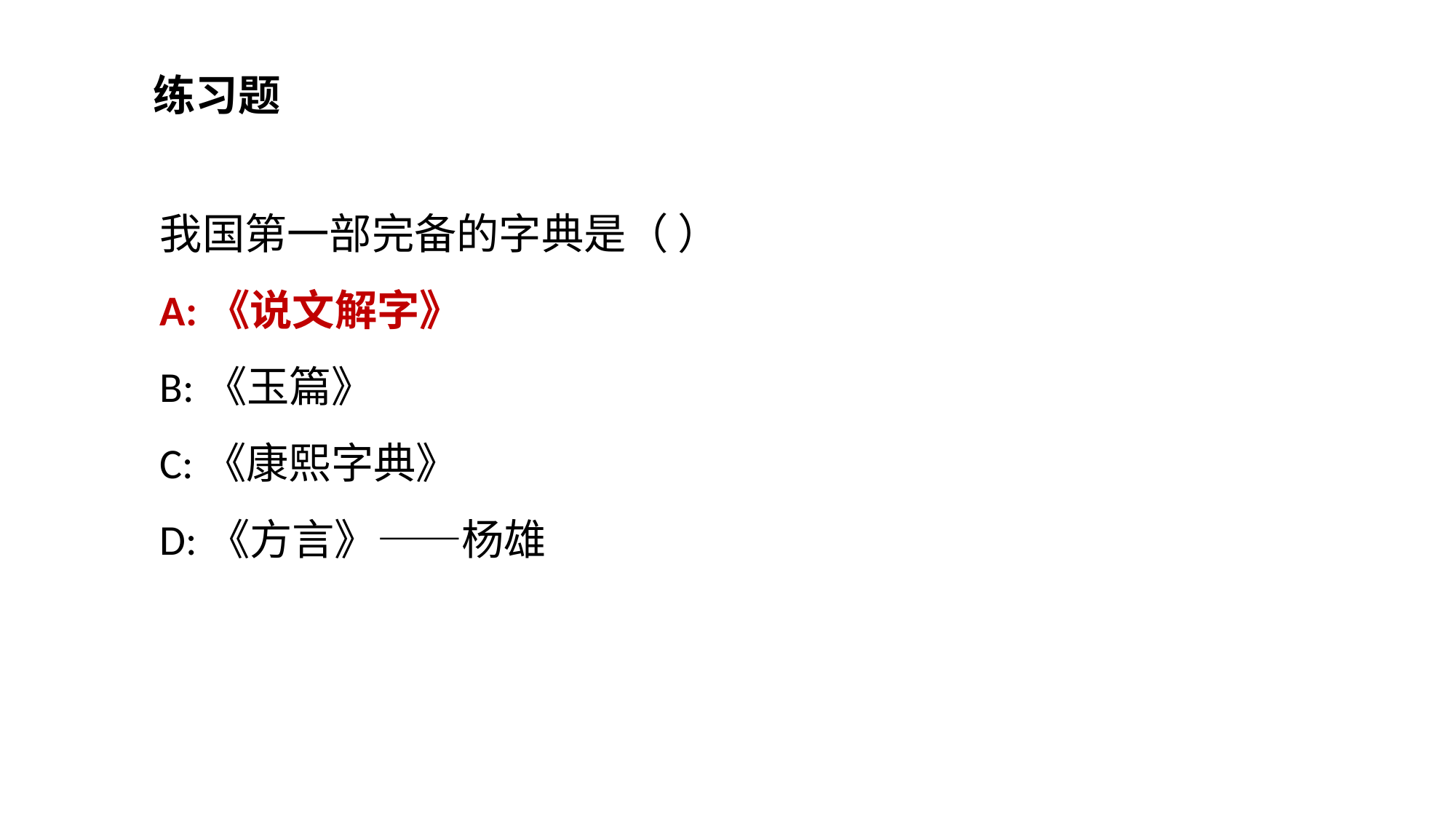

练习题
我国第一部完备的字典是（ ）
A:《说文解字》
B:《玉篇》
C:《康熙字典》
D:《方言》——杨雄